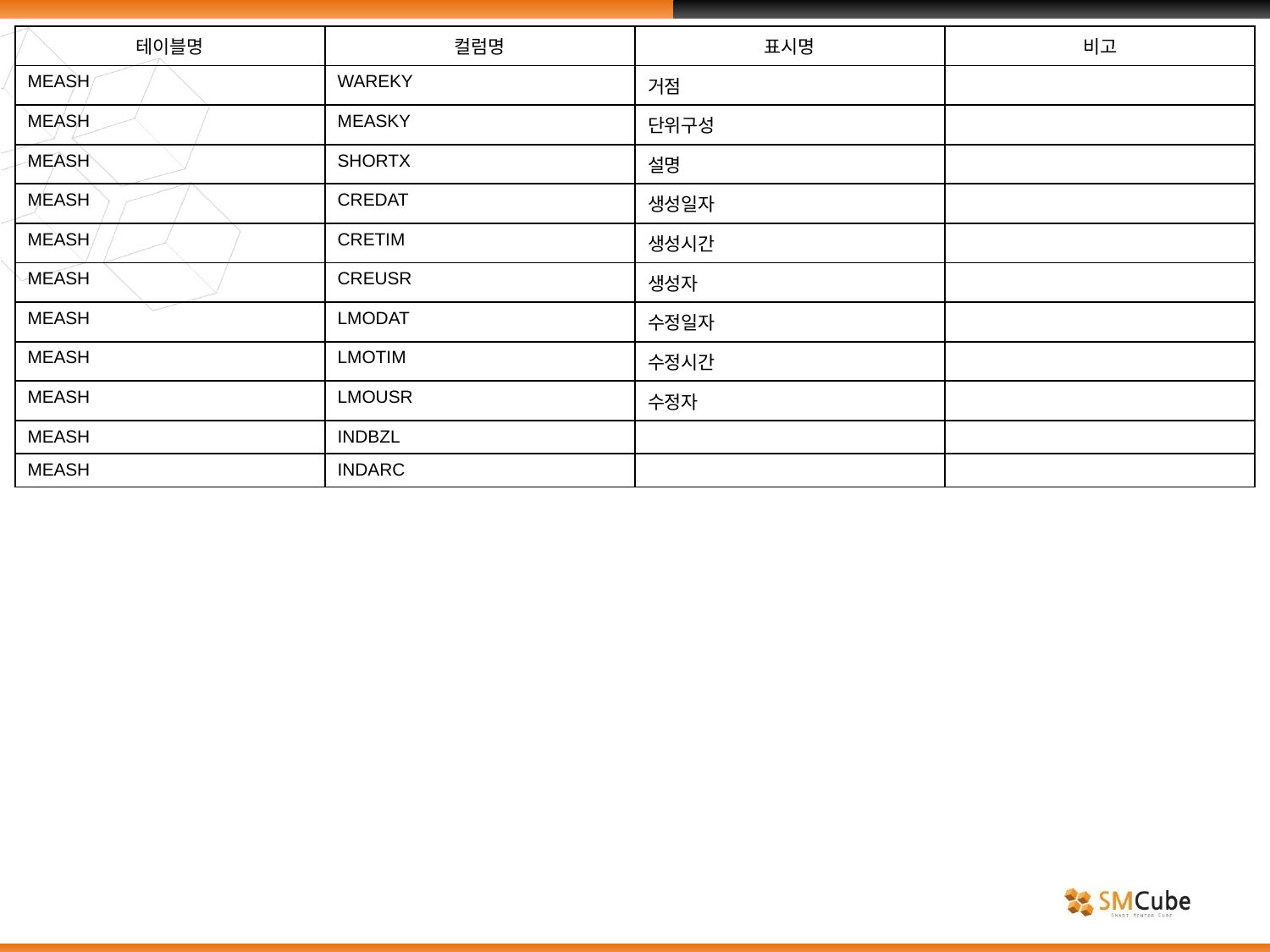

| 테이블명 | 컬럼명 | 표시명 | 비고 |
| --- | --- | --- | --- |
| MEASH | WAREKY | 거점 |  |
| MEASH | MEASKY | 단위구성 |  |
| MEASH | SHORTX | 설명 |  |
| MEASH | CREDAT | 생성일자 |  |
| MEASH | CRETIM | 생성시간 |  |
| MEASH | CREUSR | 생성자 |  |
| MEASH | LMODAT | 수정일자 |  |
| MEASH | LMOTIM | 수정시간 |  |
| MEASH | LMOUSR | 수정자 |  |
| MEASH | INDBZL |  |  |
| MEASH | INDARC |  |  |